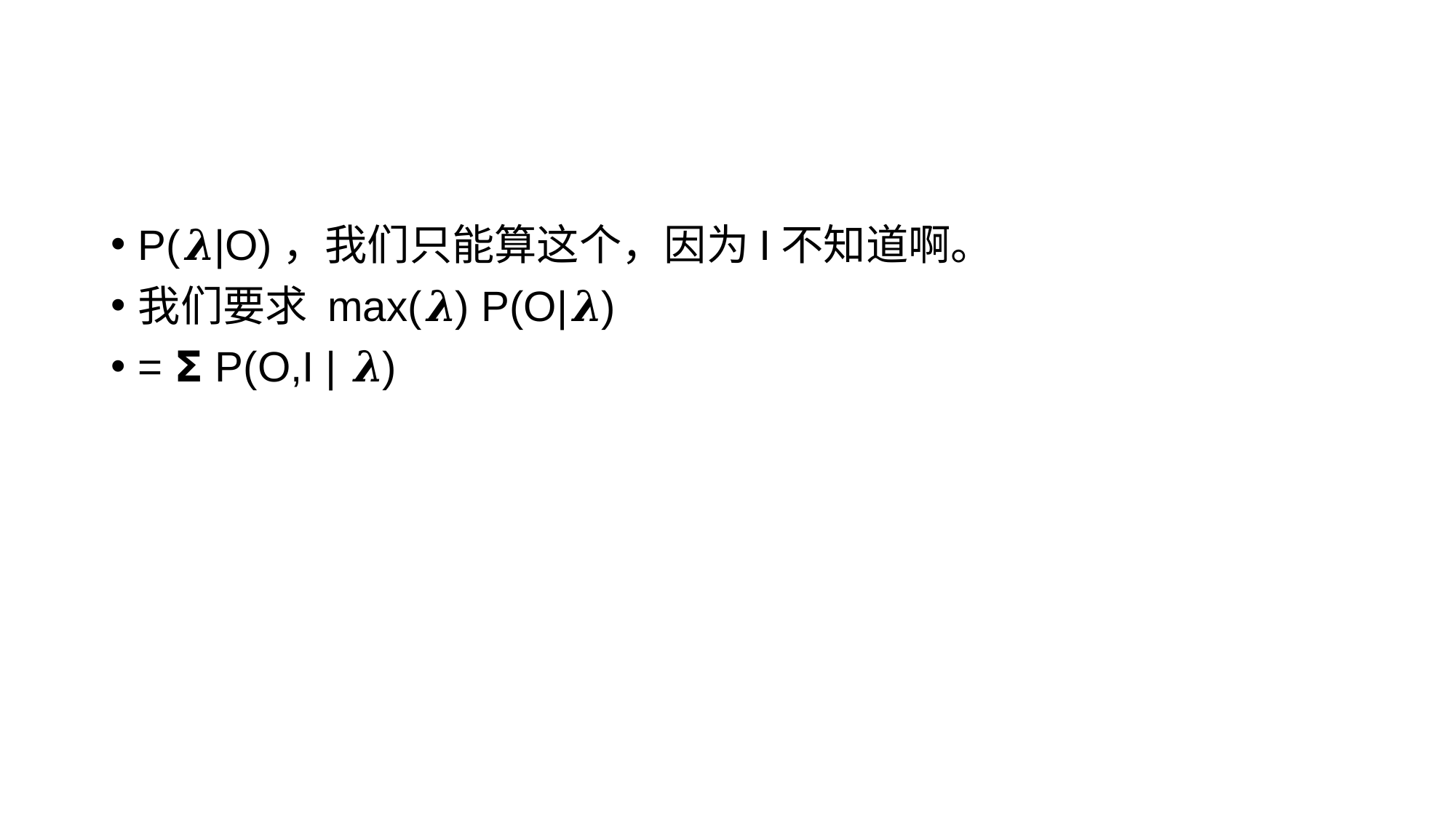

#
P(𝝀|O)，我们只能算这个，因为I不知道啊。
我们要求 max(𝝀) P(O|𝝀)
= 𝝨 P(O,I | 𝝀)